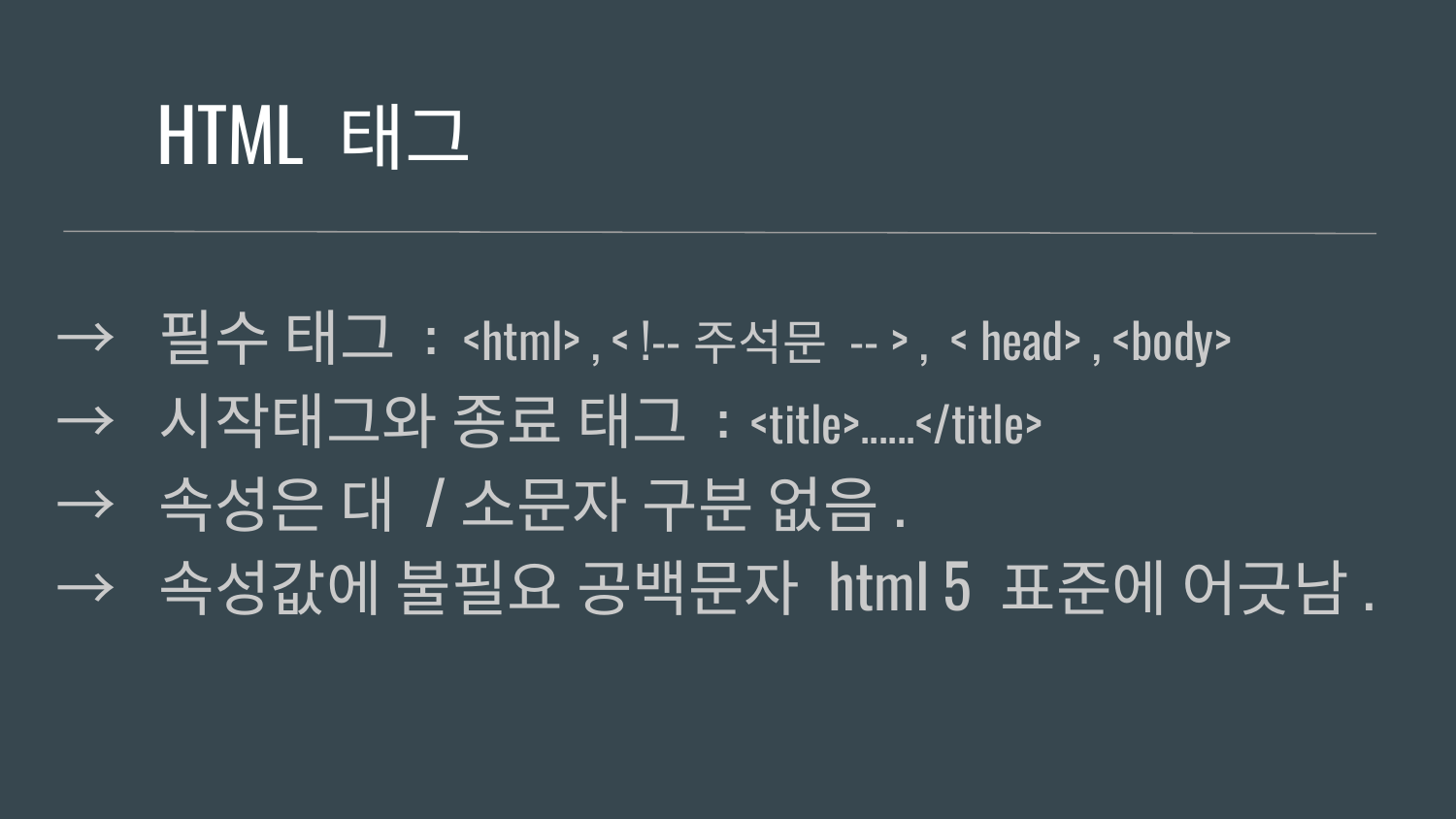

HTML 태그
# →  필수 태그 :  <html> , < !--주석문 -- > ,  < head> , <body>
   →  시작태그와 종료 태그 :  <title>......</title>
   →  속성은 대 /소문자 구분 없음.
   →  속성값에 불필요 공백문자 html 5 표준에 어긋남.